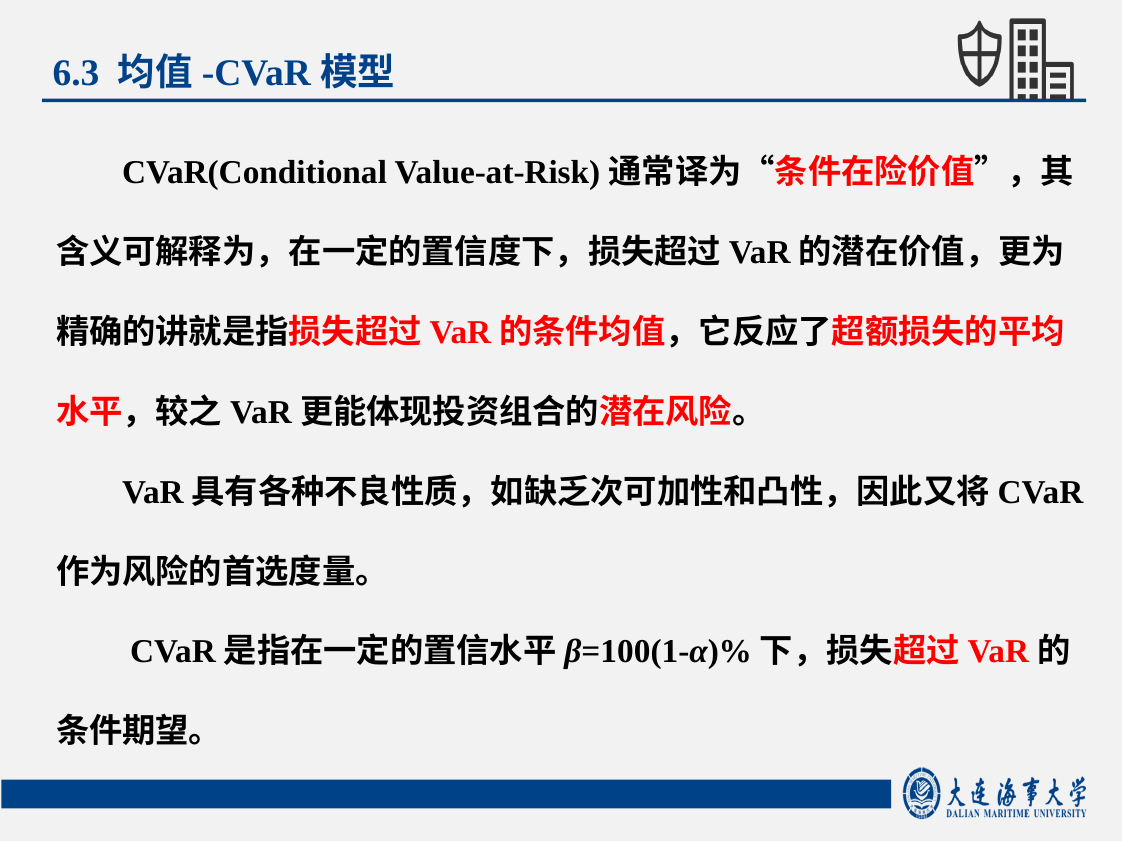

6.3 均值-CVaR模型
        CVaR(Conditional Value-at-Risk)通常译为“条件在险价值”，其含义可解释为，在一定的置信度下，损失超过VaR的潜在价值，更为精确的讲就是指损失超过VaR的条件均值，它反应了超额损失的平均水平，较之VaR更能体现投资组合的潜在风险。
        VaR具有各种不良性质，如缺乏次可加性和凸性，因此又将CVaR作为风险的首选度量。
         CVaR是指在一定的置信水平β=100(1-α)%下，损失超过VaR的条件期望。